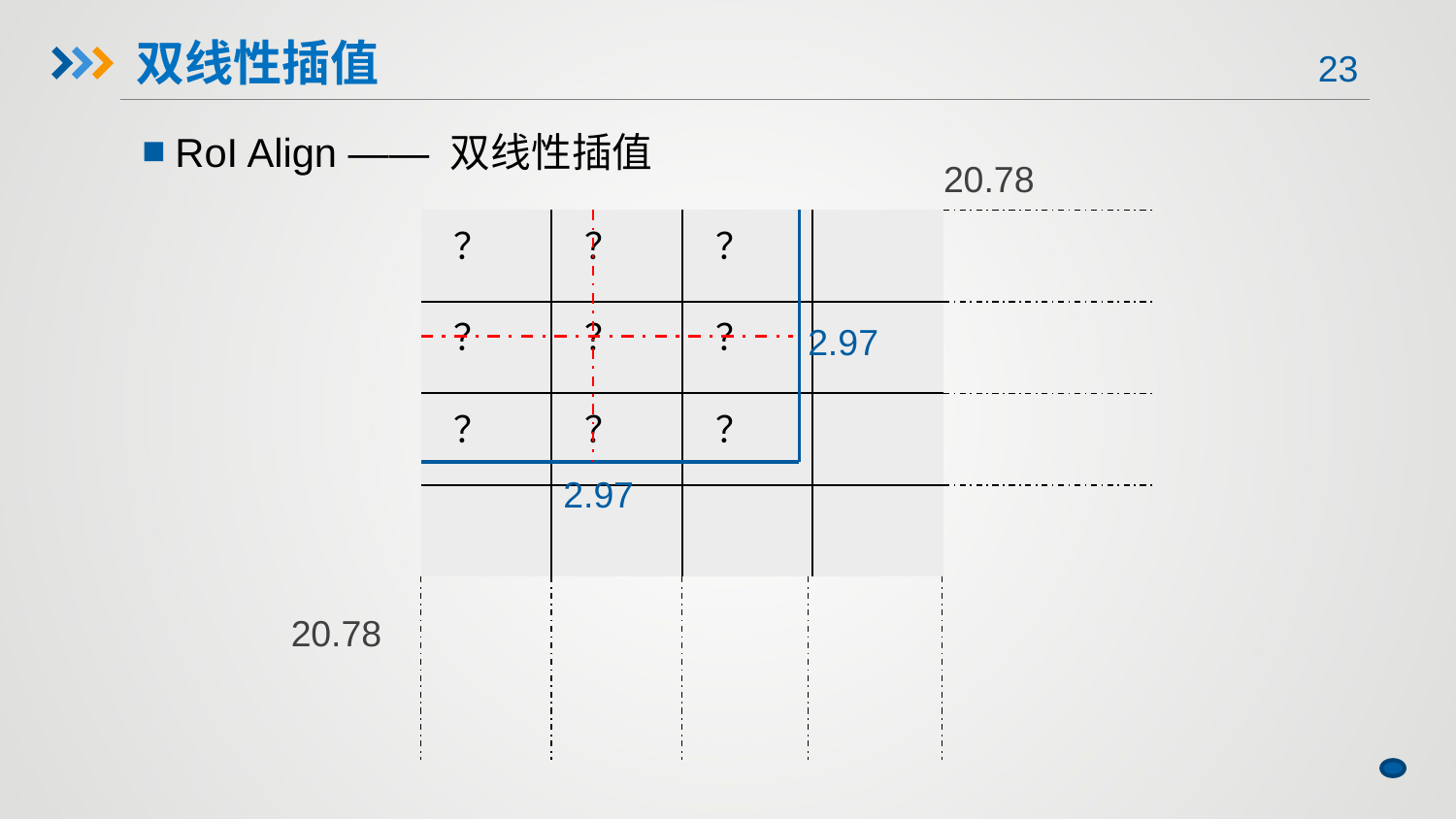

双线性插值

RoI Align —— 双线性插值
20.78
| ？ | ？ | ？ |  |
| --- | --- | --- | --- |
| ？ | ？ | ？ |  |
| ？ | ？ | ？ |  |
|  |  |  |  |
2.97
2.97
20.78